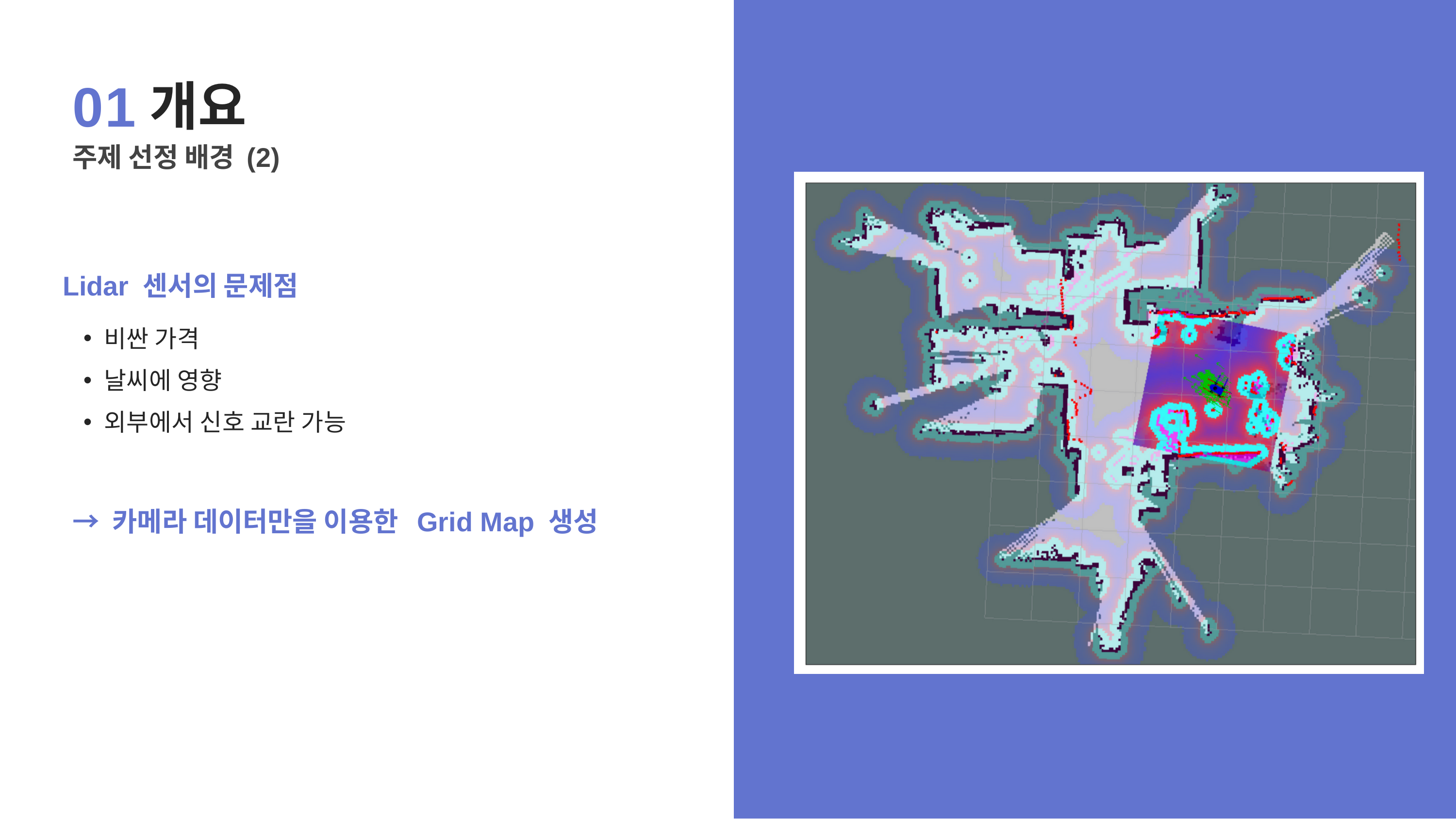

01
개요
주제 선정 배경 (2)

Lidar 센서의 문제점
비싼 가격
날씨에 영향
외부에서 신호 교란 가능
→ 카메라 데이터만을 이용한  Grid Map 생성